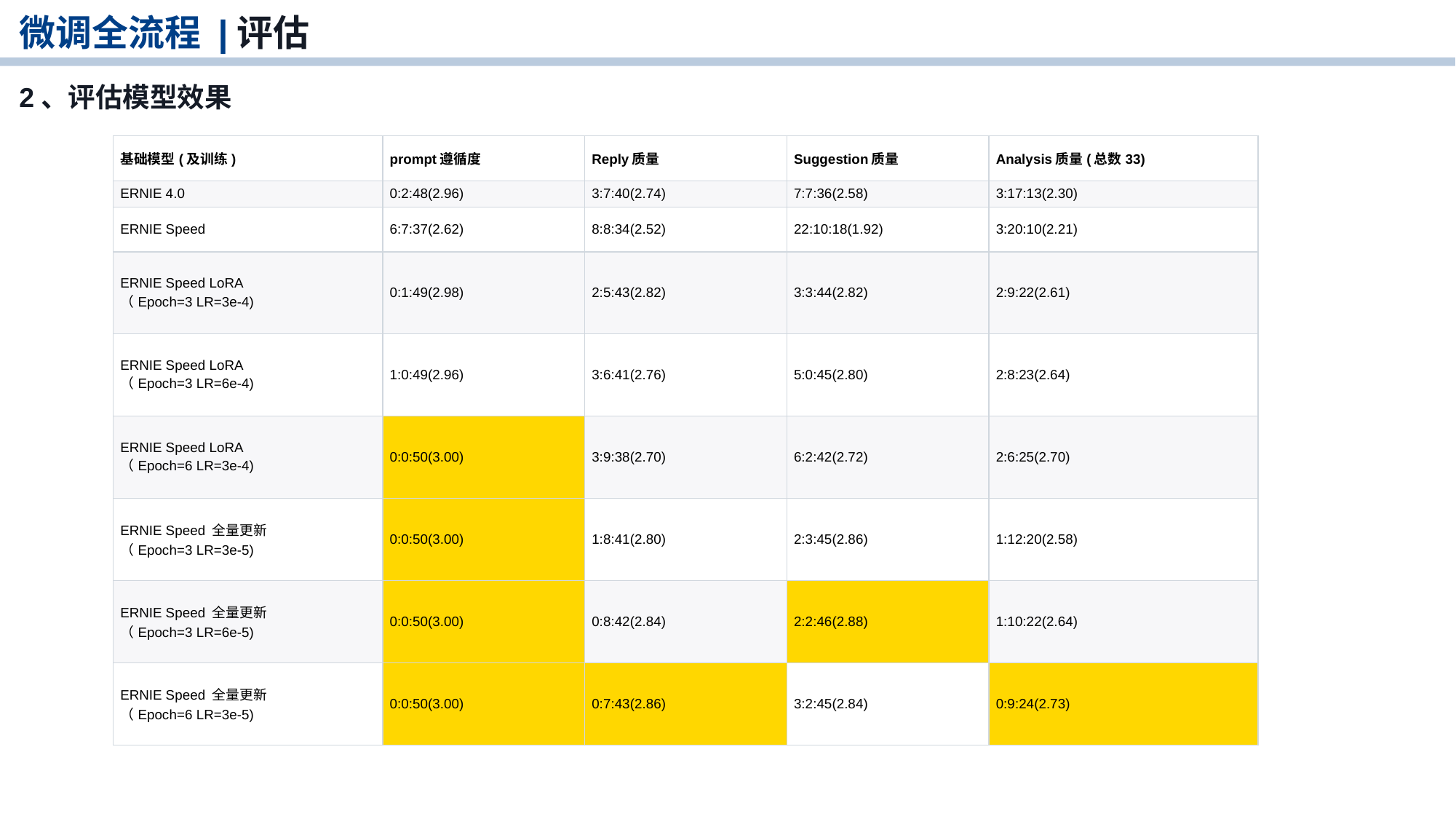

微调全流程 |评估

2、评估模型效果

| 基础模型(及训练) | prompt遵循度 | Reply质量 | Suggestion质量 | Analysis质量(总数33) |
| --- | --- | --- | --- | --- |
| ERNIE 4.0 | 0:2:48(2.96) | 3:7:40(2.74) | 7:7:36(2.58) | 3:17:13(2.30) |
| ERNIE Speed | 6:7:37(2.62) | 8:8:34(2.52) | 22:10:18(1.92) | 3:20:10(2.21) |
| ERNIE Speed LoRA （Epoch=3 LR=3e-4) | 0:1:49(2.98) | 2:5:43(2.82) | 3:3:44(2.82) | 2:9:22(2.61) |
| ERNIE Speed LoRA （Epoch=3 LR=6e-4) | 1:0:49(2.96) | 3:6:41(2.76) | 5:0:45(2.80) | 2:8:23(2.64) |
| ERNIE Speed LoRA （Epoch=6 LR=3e-4) | 0:0:50(3.00) | 3:9:38(2.70) | 6:2:42(2.72) | 2:6:25(2.70) |
| ERNIE Speed 全量更新 （Epoch=3 LR=3e-5) | 0:0:50(3.00) | 1:8:41(2.80) | 2:3:45(2.86) | 1:12:20(2.58) |
| ERNIE Speed 全量更新 （Epoch=3 LR=6e-5) | 0:0:50(3.00) | 0:8:42(2.84) | 2:2:46(2.88) | 1:10:22(2.64) |
| ERNIE Speed 全量更新 （Epoch=6 LR=3e-5) | 0:0:50(3.00) | 0:7:43(2.86) | 3:2:45(2.84) | 0:9:24(2.73) |